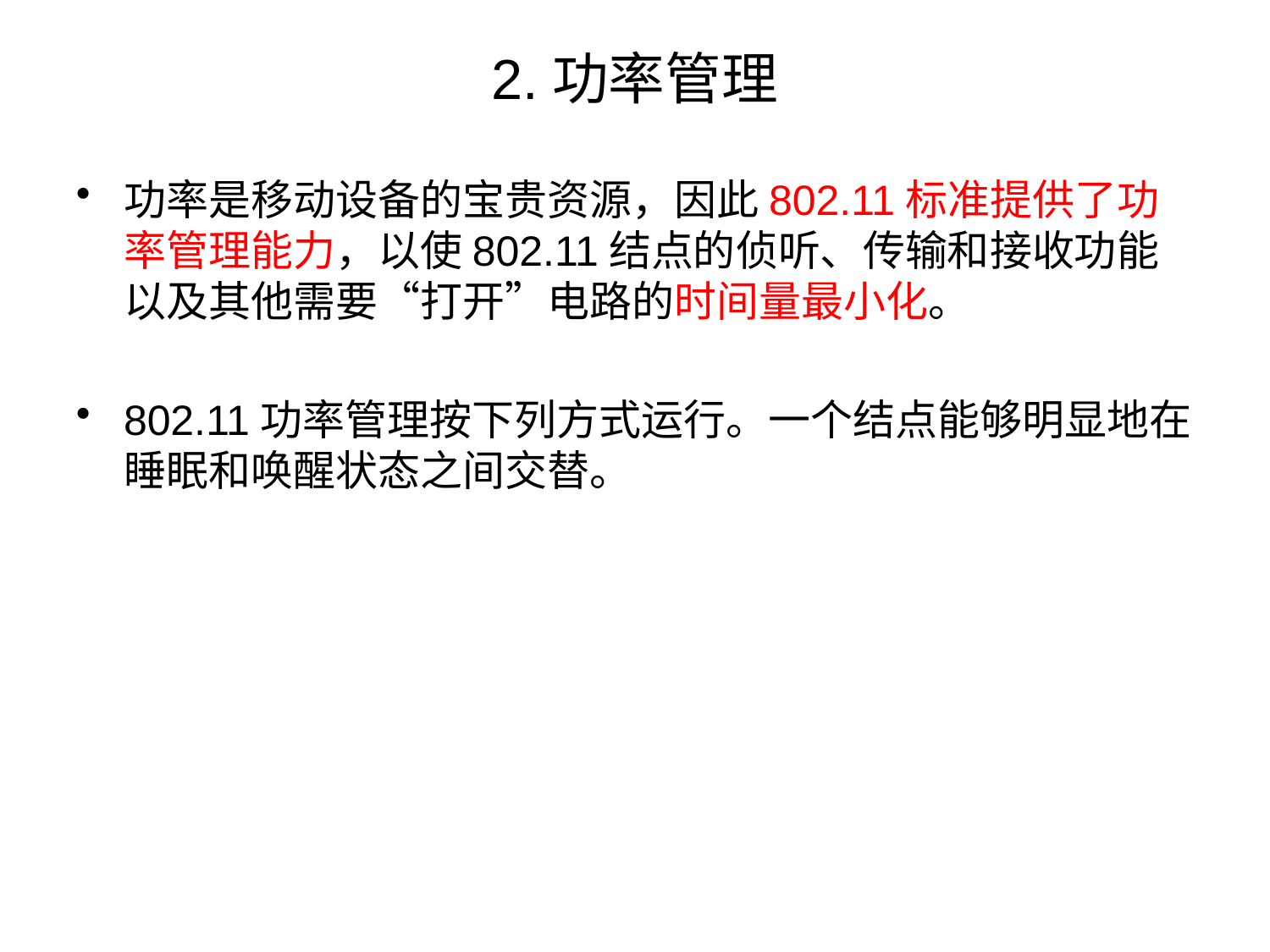

# 2.功率管理
功率是移动设备的宝贵资源，因此802.11标准提供了功率管理能力，以使802.11结点的侦听、传输和接收功能以及其他需要“打开”电路的时间量最小化。

802.11功率管理按下列方式运行。一个结点能够明显地在睡眠和唤醒状态之间交替。